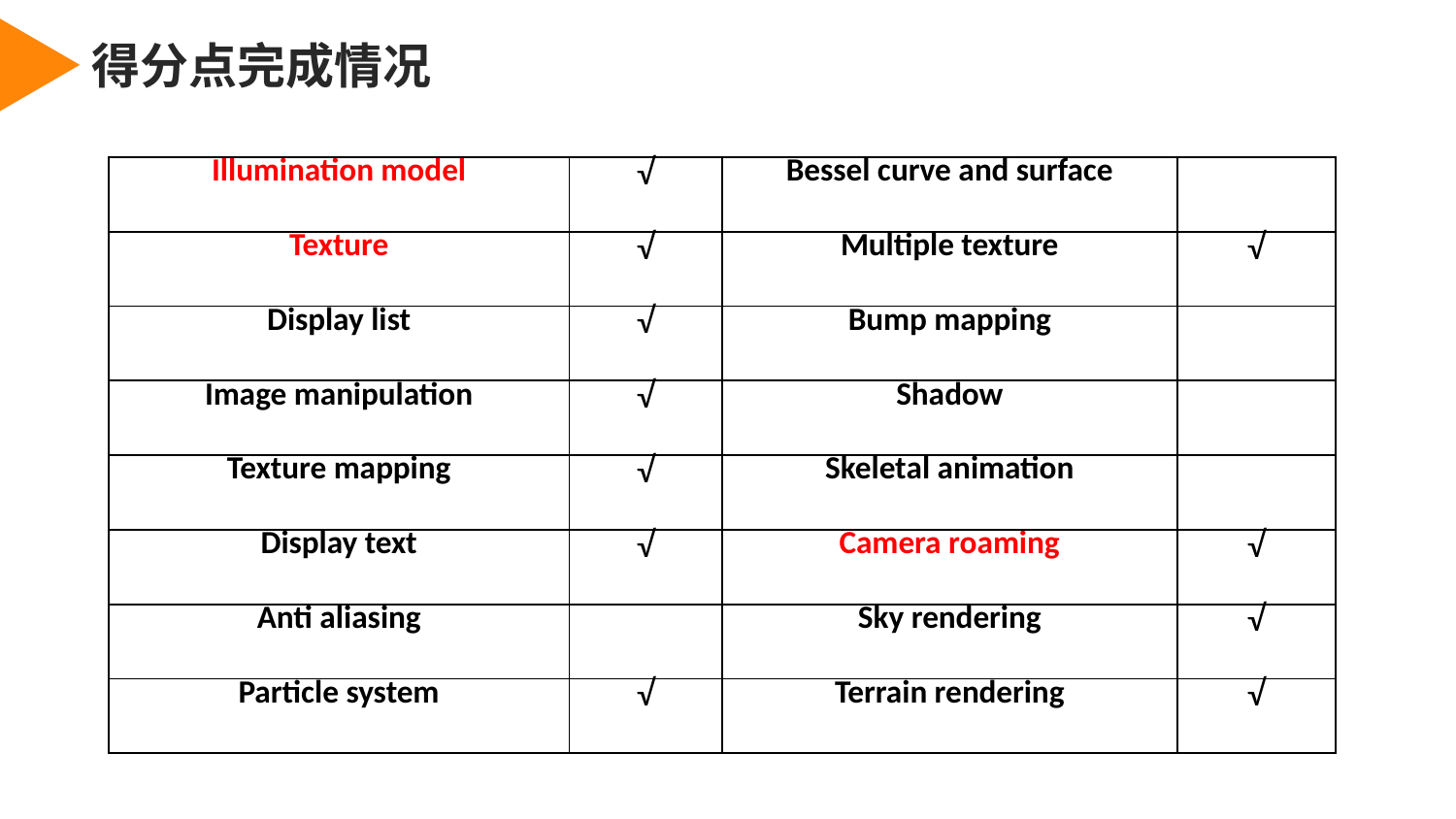

得分点完成情况
| Illumination model | √ | Bessel curve and surface |  |
| --- | --- | --- | --- |
| Texture | √ | Multiple texture | √ |
| Display list | √ | Bump mapping |  |
| Image manipulation | √ | Shadow |  |
| Texture mapping | √ | Skeletal animation |  |
| Display text | √ | Camera roaming | √ |
| Anti aliasing |  | Sky rendering | √ |
| Particle system | √ | Terrain rendering | √ |